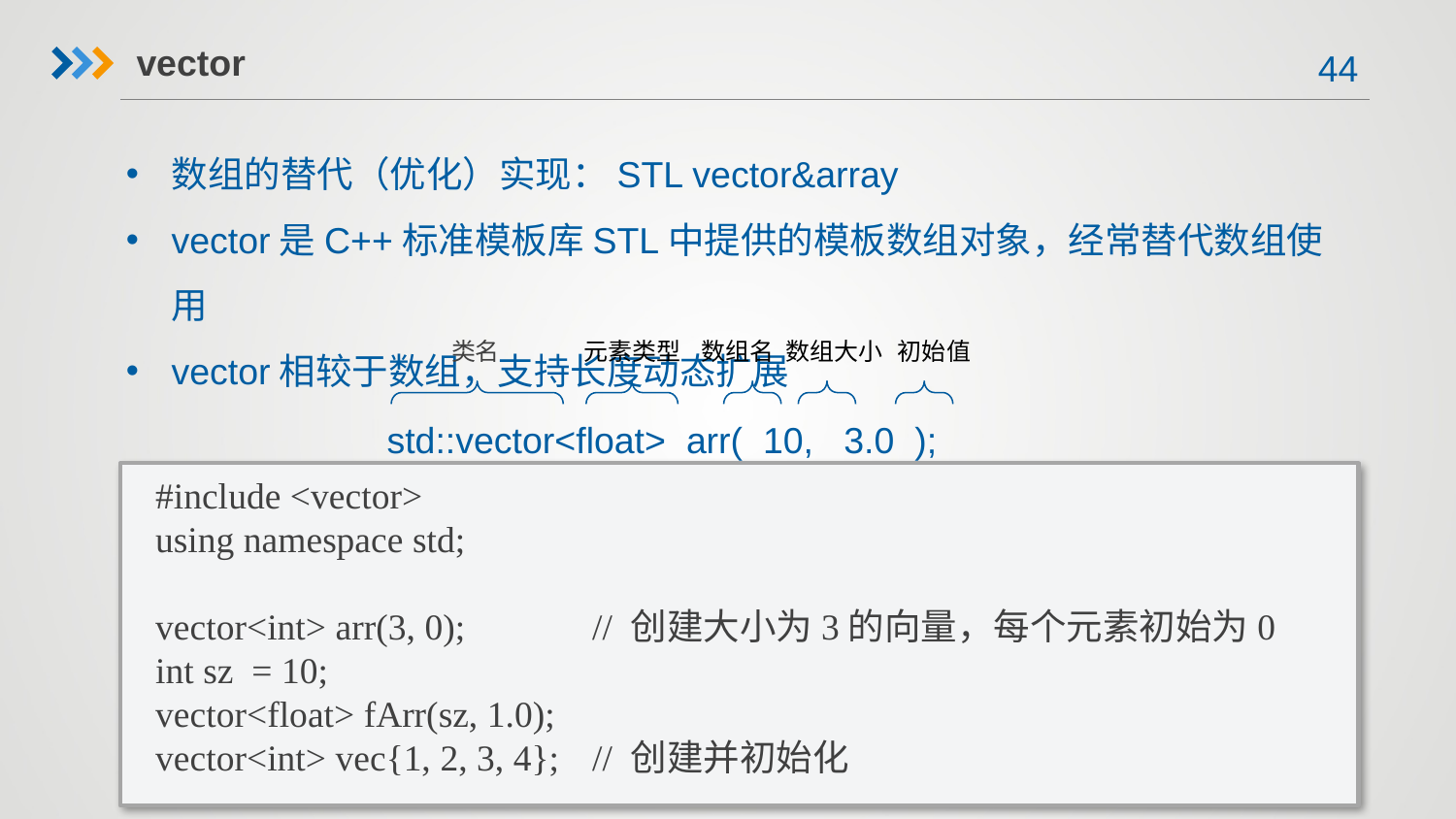

vector
数组的替代（优化）实现：STL vector&array
vector是C++标准模板库STL中提供的模板数组对象，经常替代数组使用
vector相较于数组，支持长度动态扩展

类名
元素类型
数组名
数组大小
初始值

std::vector<float>  arr(  10,   3.0  );

#include <vector>
using namespace std;

vector<int> arr(3, 0);	// 创建大小为3的向量，每个元素初始为0
int sz  = 10;
vector<float> fArr(sz, 1.0);
vector<int> vec{1, 2, 3, 4};	// 创建并初始化